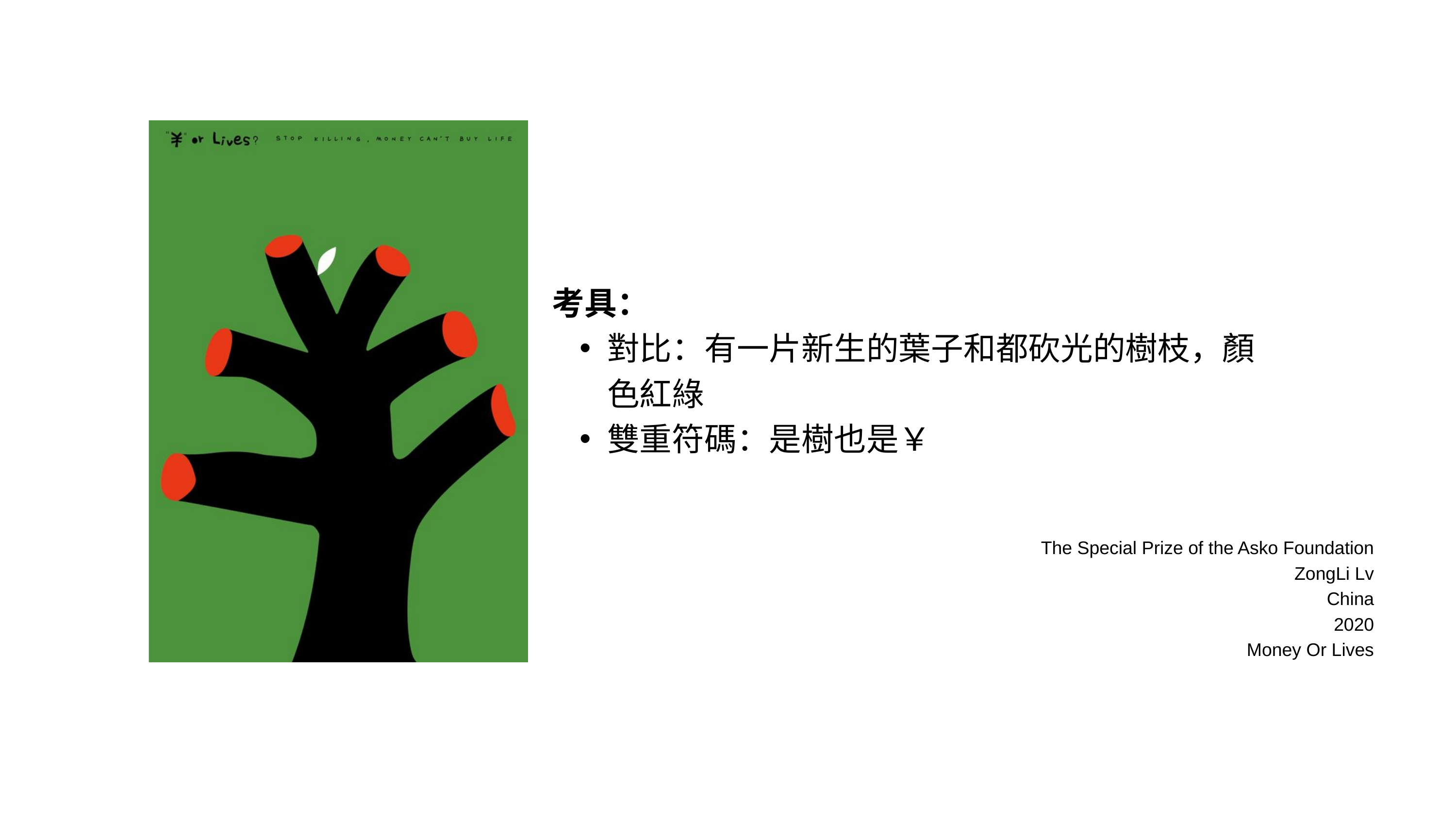

考具：
對比：有一片新生的葉子和都砍光的樹枝，顏色紅綠
雙重符碼：是樹也是￥
The Special Prize of the Asko Foundation
ZongLi Lv
China
2020
Money Or Lives